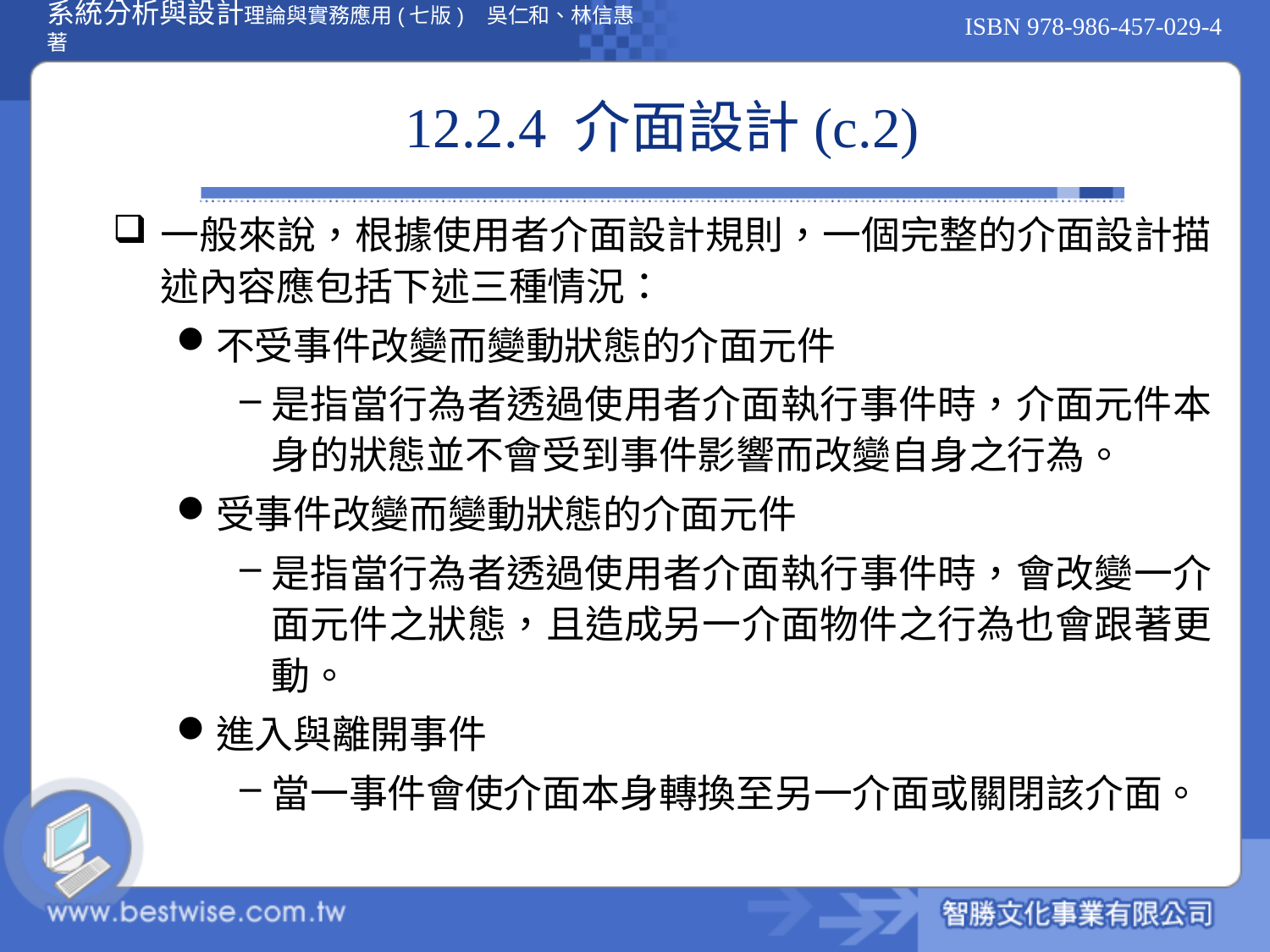

# 12.2.4 介面設計(c.2)
一般來說，根據使用者介面設計規則，一個完整的介面設計描述內容應包括下述三種情況：
不受事件改變而變動狀態的介面元件
是指當行為者透過使用者介面執行事件時，介面元件本身的狀態並不會受到事件影響而改變自身之行為。
受事件改變而變動狀態的介面元件
是指當行為者透過使用者介面執行事件時，會改變一介面元件之狀態，且造成另一介面物件之行為也會跟著更動。
進入與離開事件
當一事件會使介面本身轉換至另一介面或關閉該介面。